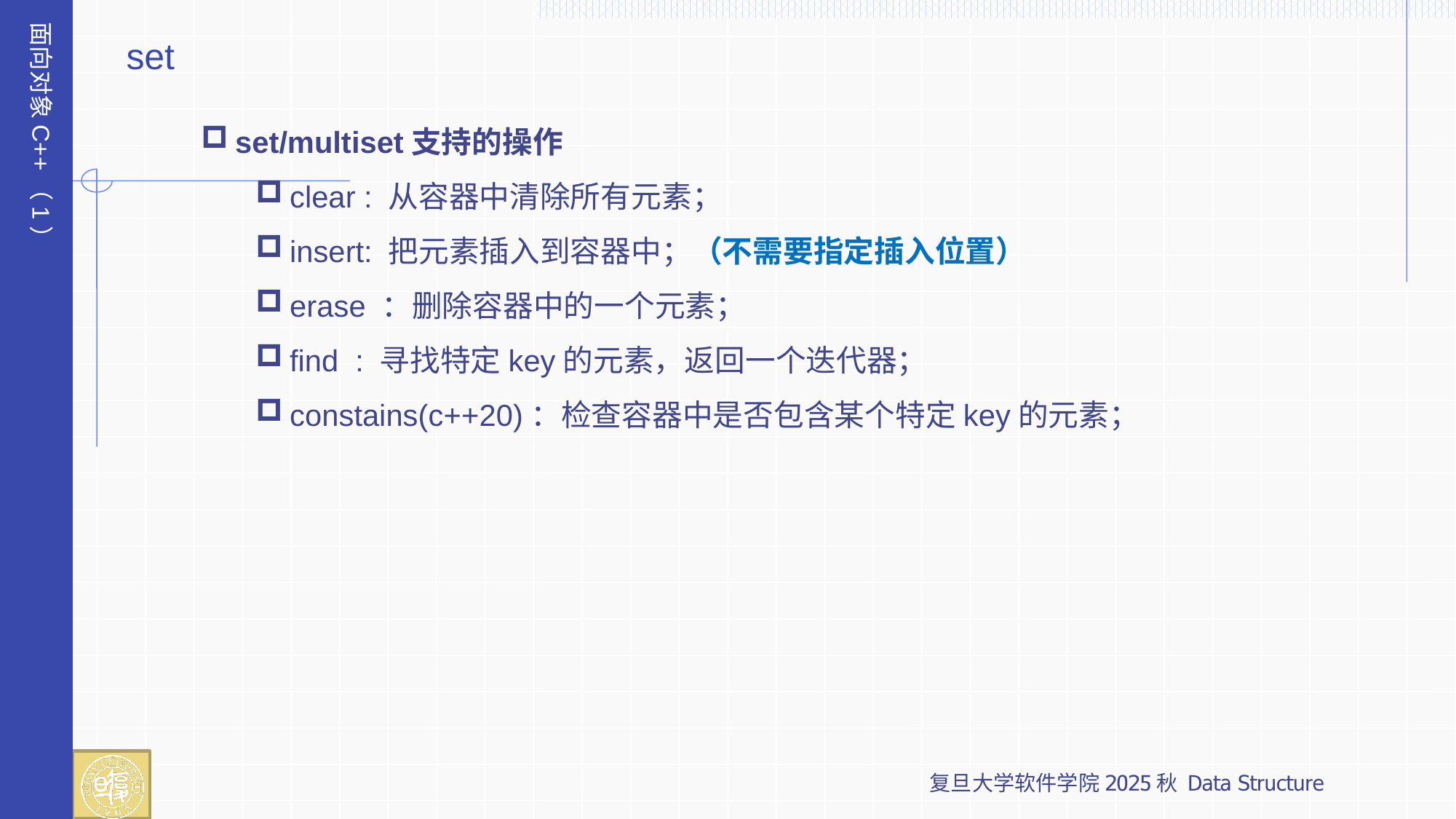

面向对象C++（1）
set
set/multiset支持的操作
clear : 从容器中清除所有元素；
insert: 把元素插入到容器中；（不需要指定插入位置）
erase ：删除容器中的一个元素；
find  : 寻找特定key的元素，返回一个迭代器；
constains(c++20)：检查容器中是否包含某个特定key的元素；